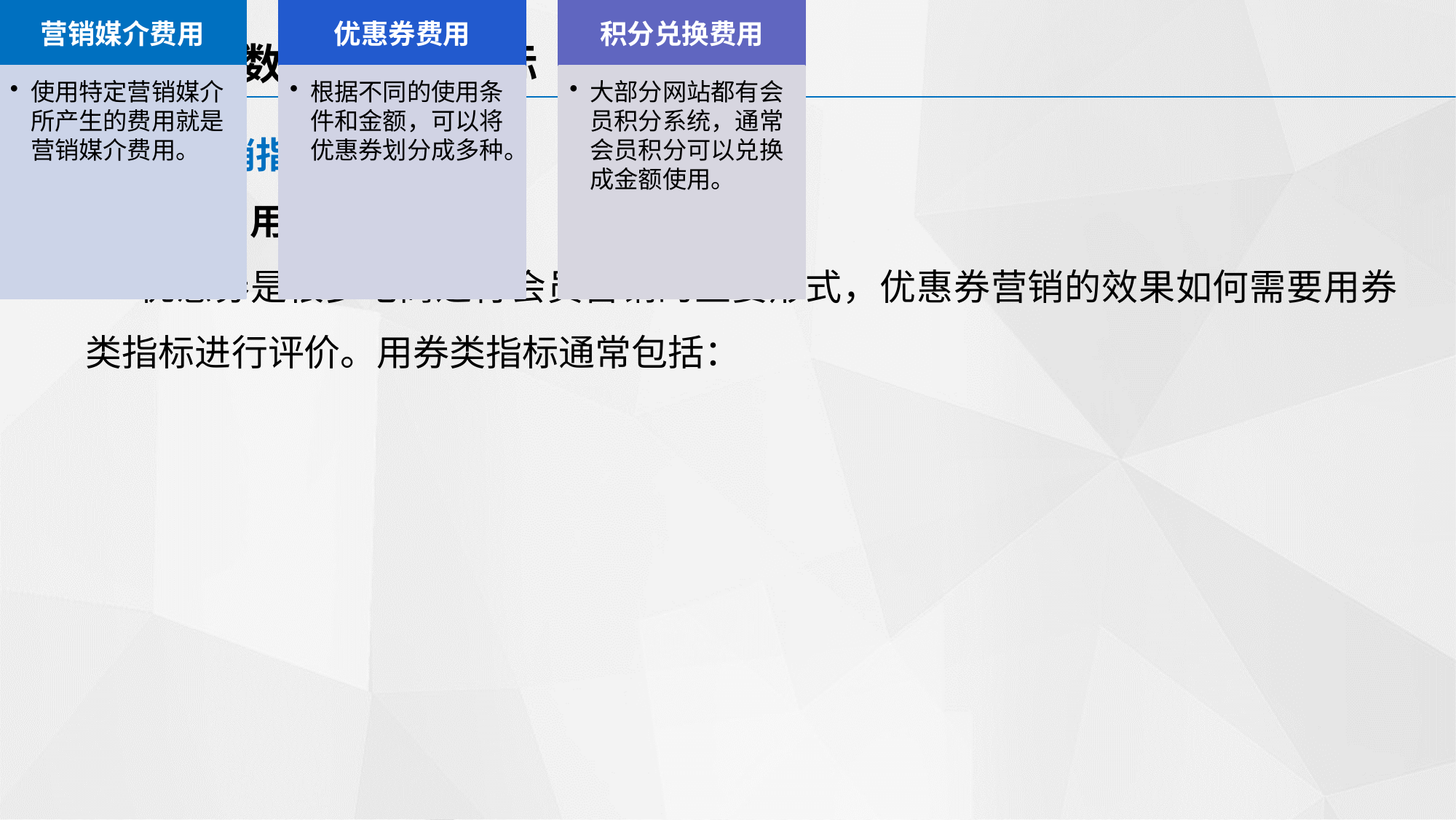

# 会员数据化运营指标
会员营销指标
（5）用券类指标
优惠券是很多电商进行会员营销的主要形式，优惠券营销的效果如何需要用券类指标进行评价。用券类指标通常包括：
营销媒介费用
使用特定营销媒介所产生的费用就是营销媒介费用。
优惠券费用
根据不同的使用条件和金额，可以将优惠券划分成多种。
积分兑换费用
大部分网站都有会员积分系统，通常会员积分可以兑换成金额使用。